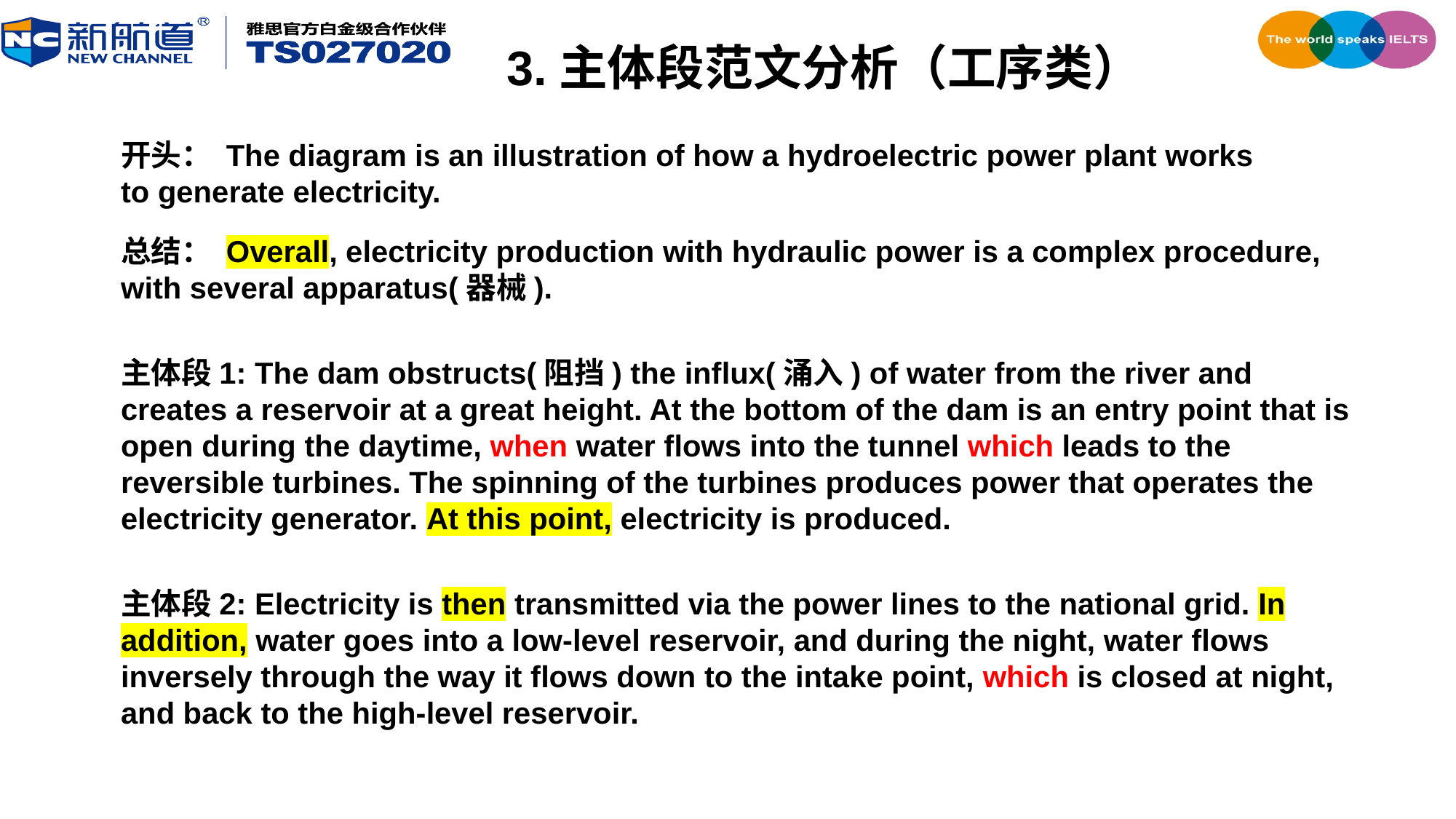

3.主体段范文分析（工序类）
开头： The diagram is an illustration of how a hydroelectric power plant works to generate electricity.

总结： Overall, electricity production with hydraulic power is a complex procedure, with several apparatus(器械).

主体段1: The dam obstructs(阻挡) the influx(涌入) of water from the river and creates a reservoir at a great height. At the bottom of the dam is an entry point that is open during the daytime, when water flows into the tunnel which leads to the reversible turbines. The spinning of the turbines produces power that operates the electricity generator. At this point, electricity is produced.

主体段2: Electricity is then transmitted via the power lines to the national grid. In addition, water goes into a low-level reservoir, and during the night, water flows inversely through the way it flows down to the intake point, which is closed at night, and back to the high-level reservoir.